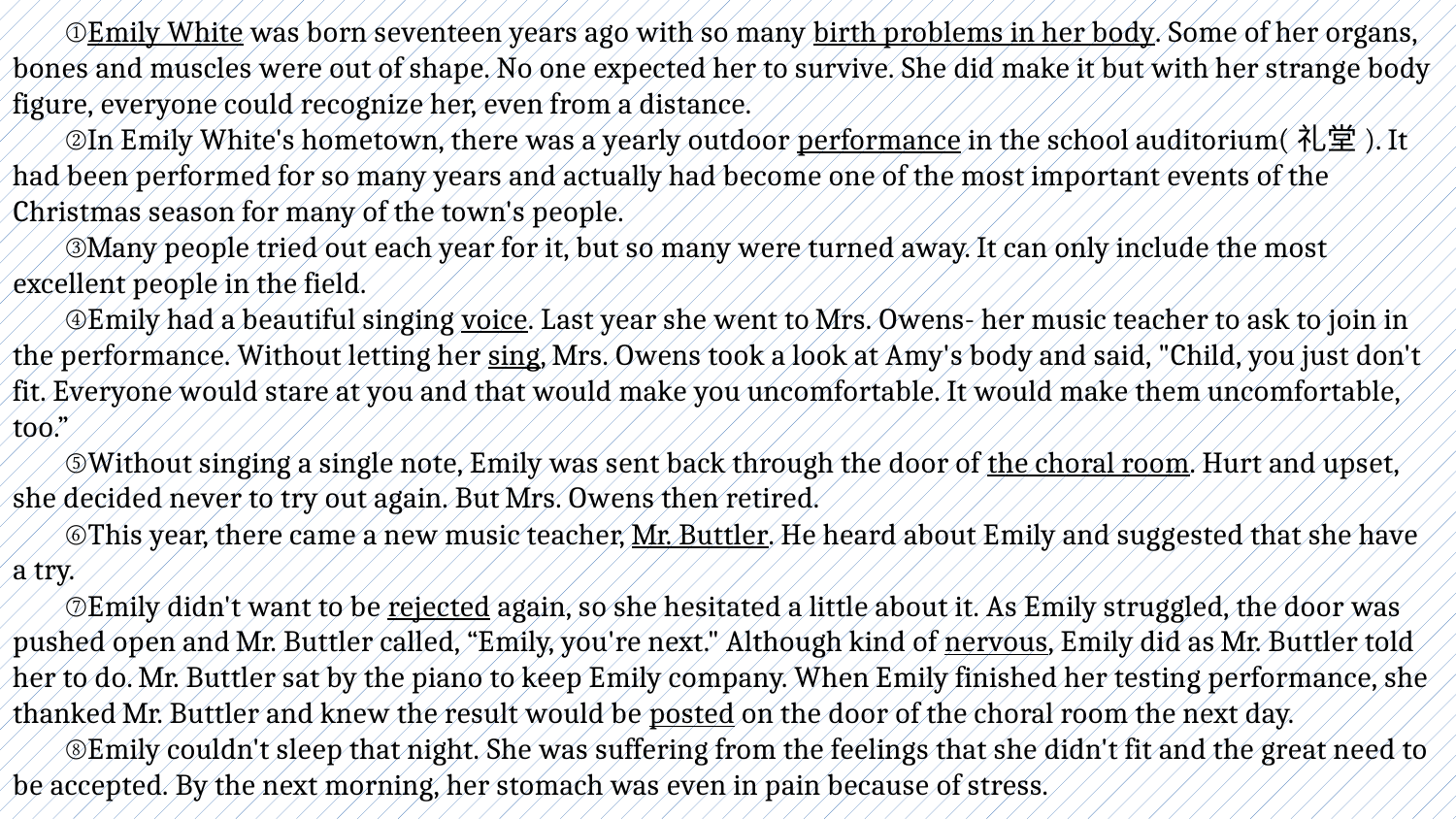

①Emily White was born seventeen years ago with so many birth problems in her body. Some of her organs, bones and muscles were out of shape. No one expected her to survive. She did make it but with her strange body figure, everyone could recognize her, even from a distance.
        ②In Emily White's hometown, there was a yearly outdoor performance in the school auditorium(礼堂). It had been performed for so many years and actually had become one of the most important events of the Christmas season for many of the town's people.
        ③Many people tried out each year for it, but so many were turned away. It can only include the most excellent people in the field.
        ④Emily had a beautiful singing voice. Last year she went to Mrs. Owens- her music teacher to ask to join in the performance. Without letting her sing, Mrs. Owens took a look at Amy's body and said, "Child, you just don't fit. Everyone would stare at you and that would make you uncomfortable. It would make them uncomfortable, too.”
        ⑤Without singing a single note, Emily was sent back through the door of the choral room. Hurt and upset, she decided never to try out again. But Mrs. Owens then retired.
        ⑥This year, there came a new music teacher, Mr. Buttler. He heard about Emily and suggested that she have a try.
        ⑦Emily didn't want to be rejected again, so she hesitated a little about it. As Emily struggled, the door was pushed open and Mr. Buttler called, “Emily, you're next." Although kind of nervous, Emily did as Mr. Buttler told her to do. Mr. Buttler sat by the piano to keep Emily company. When Emily finished her testing performance, she thanked Mr. Buttler and knew the result would be posted on the door of the choral room the next day.
        ⑧Emily couldn't sleep that night. She was suffering from the feelings that she didn't fit and the great need to be accepted. By the next morning, her stomach was even in pain because of stress.